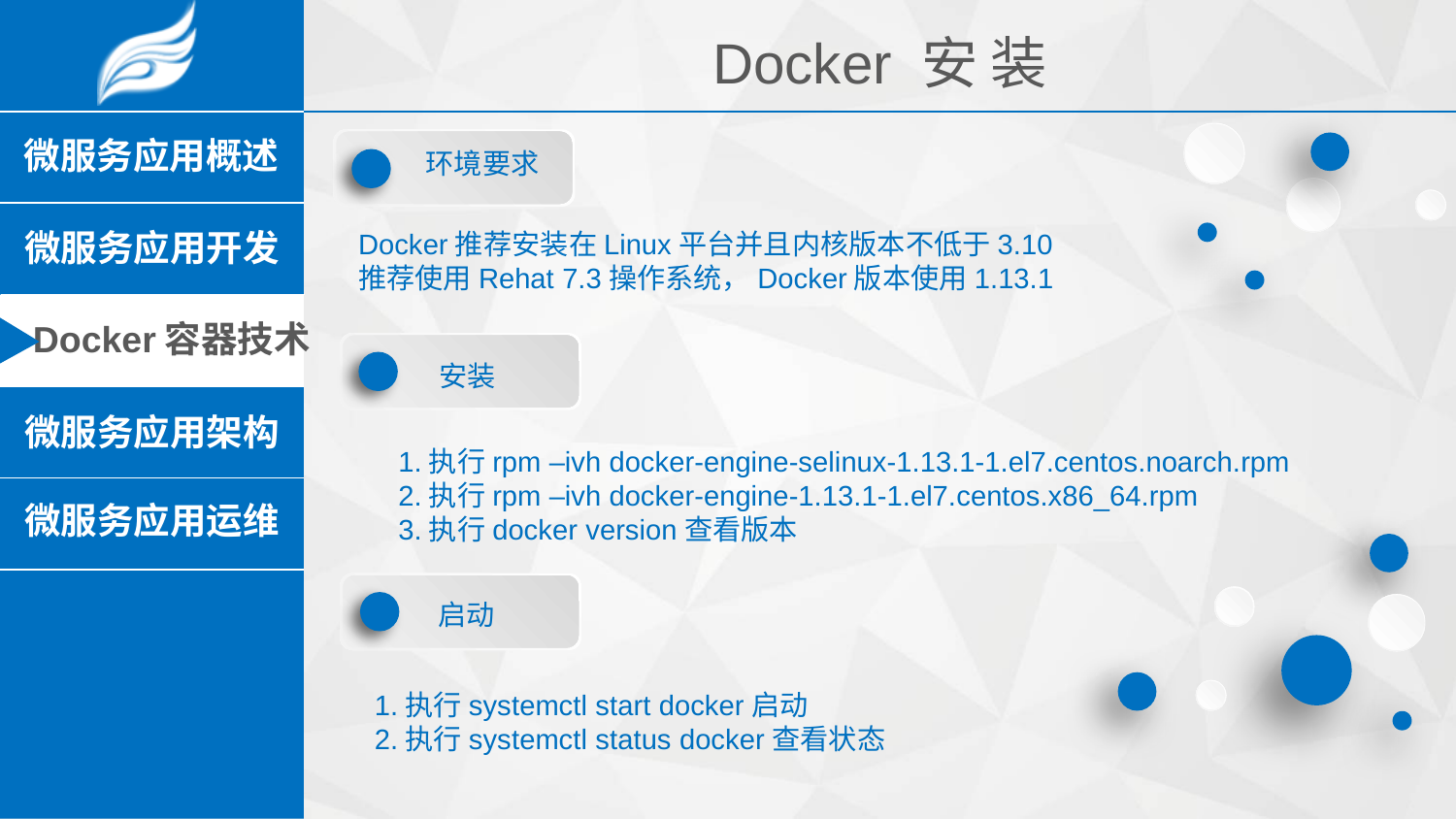

Docker 安 装

环境要求

Docker推荐安装在Linux平台并且内核版本不低于3.10
推荐使用Rehat 7.3操作系统，Docker版本使用1.13.1

安装
1.执行rpm –ivh docker-engine-selinux-1.13.1-1.el7.centos.noarch.rpm
2.执行rpm –ivh docker-engine-1.13.1-1.el7.centos.x86_64.rpm
3.执行docker version查看版本

启动

1.执行systemctl start docker启动
2.执行systemctl status docker查看状态